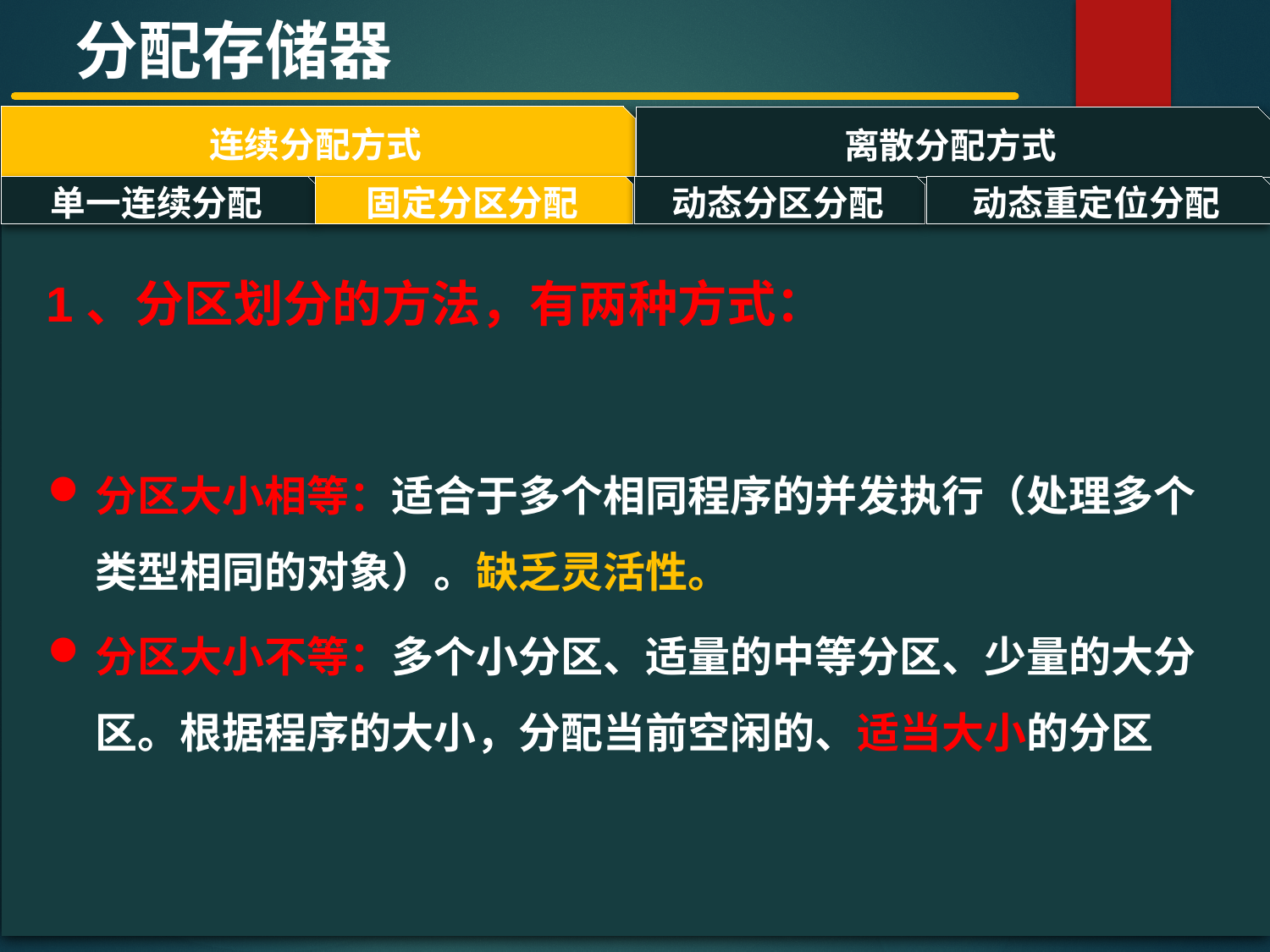

分配存储器
连续分配方式
离散分配方式
#
单一连续分配
固定分区分配
动态分区分配
动态重定位分配
1、分区划分的方法，有两种方式：

分区大小相等：适合于多个相同程序的并发执行（处理多个类型相同的对象）。缺乏灵活性。
分区大小不等：多个小分区、适量的中等分区、少量的大分区。根据程序的大小，分配当前空闲的、适当大小的分区